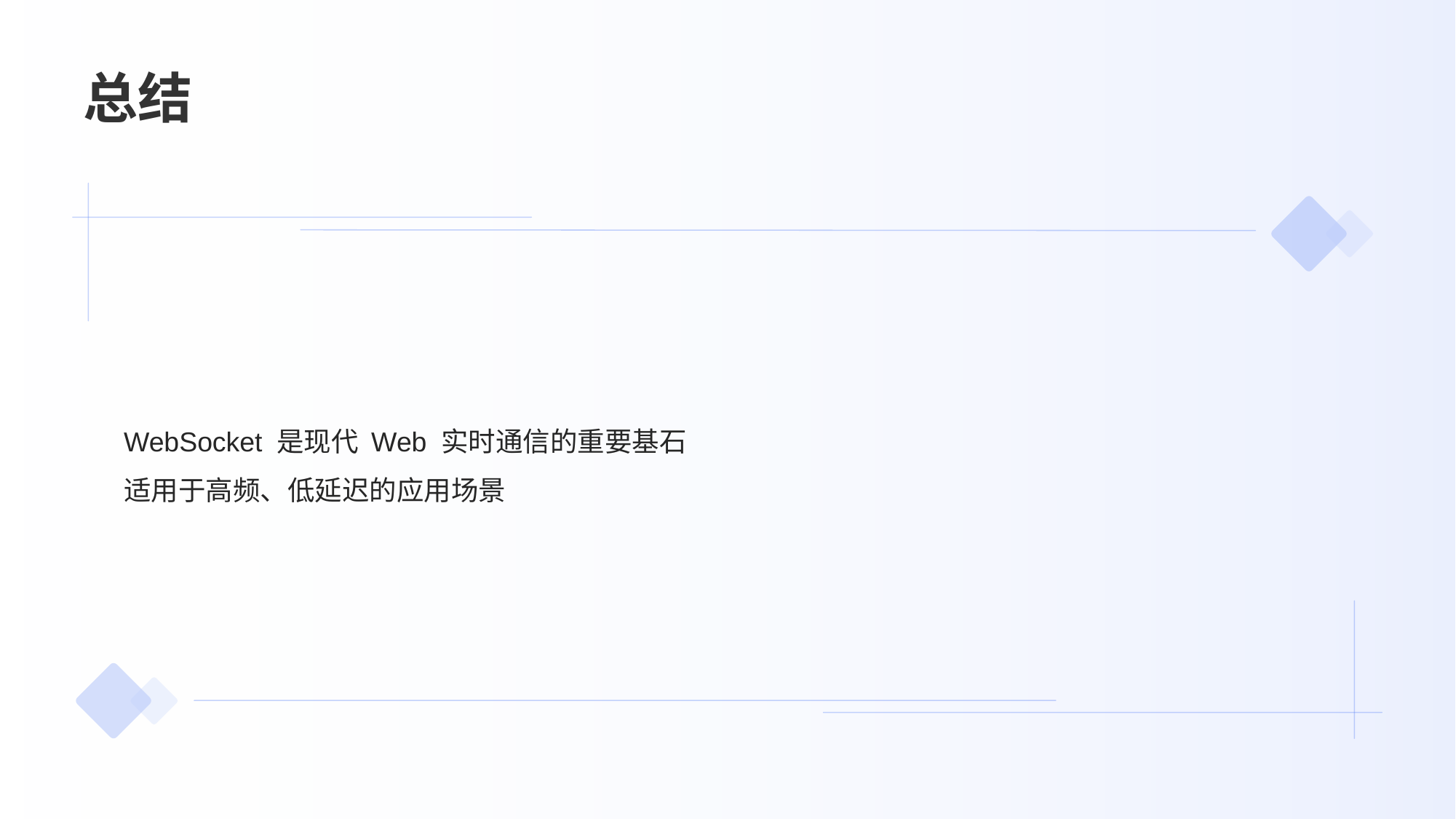

# 总结

WebSocket 是现代 Web 实时通信的重要基石
适用于高频、低延迟的应用场景